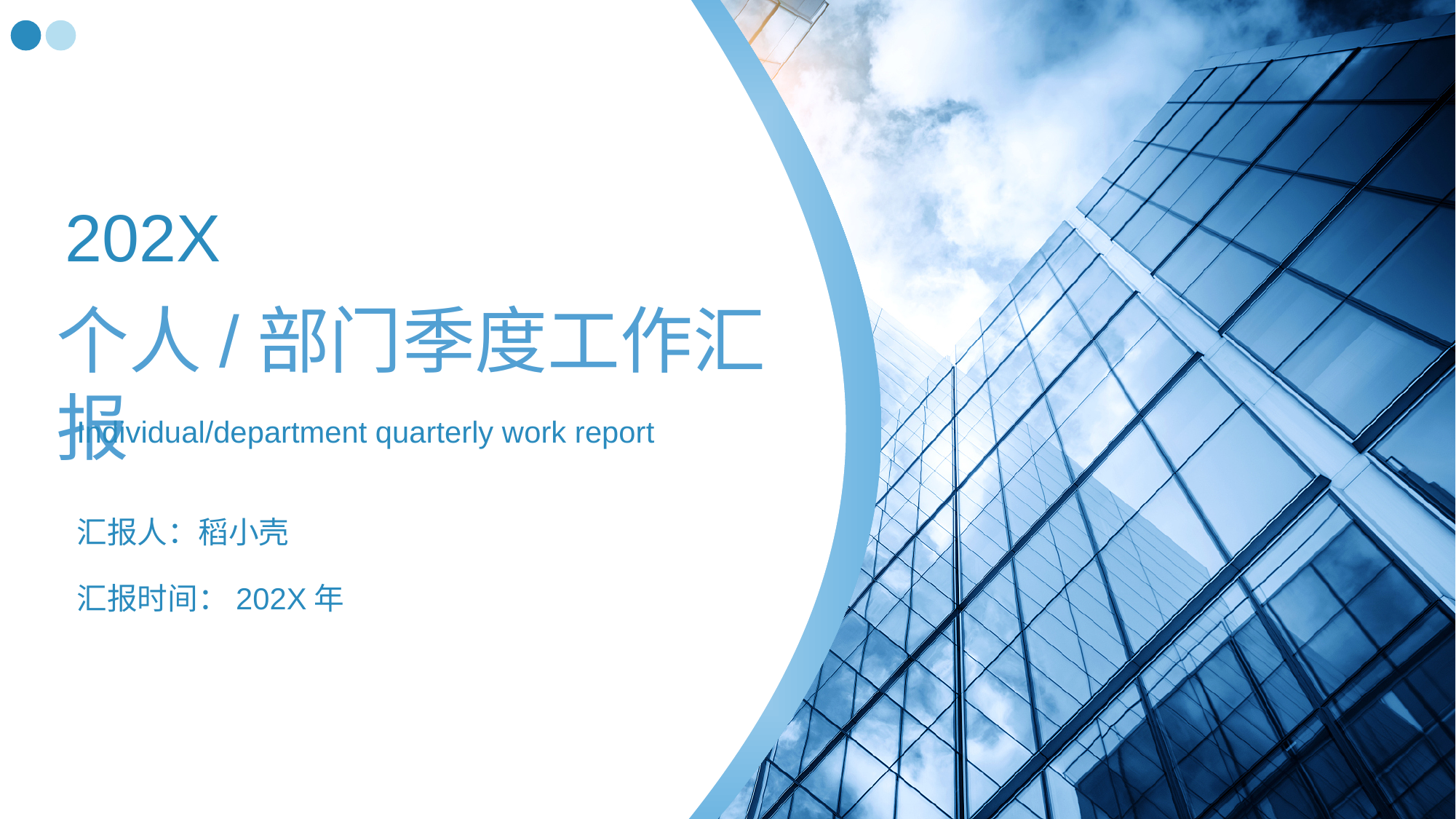

202X
个人/部门季度工作汇报
Individual/department quarterly work report
汇报人：稻小壳
汇报时间：202X年